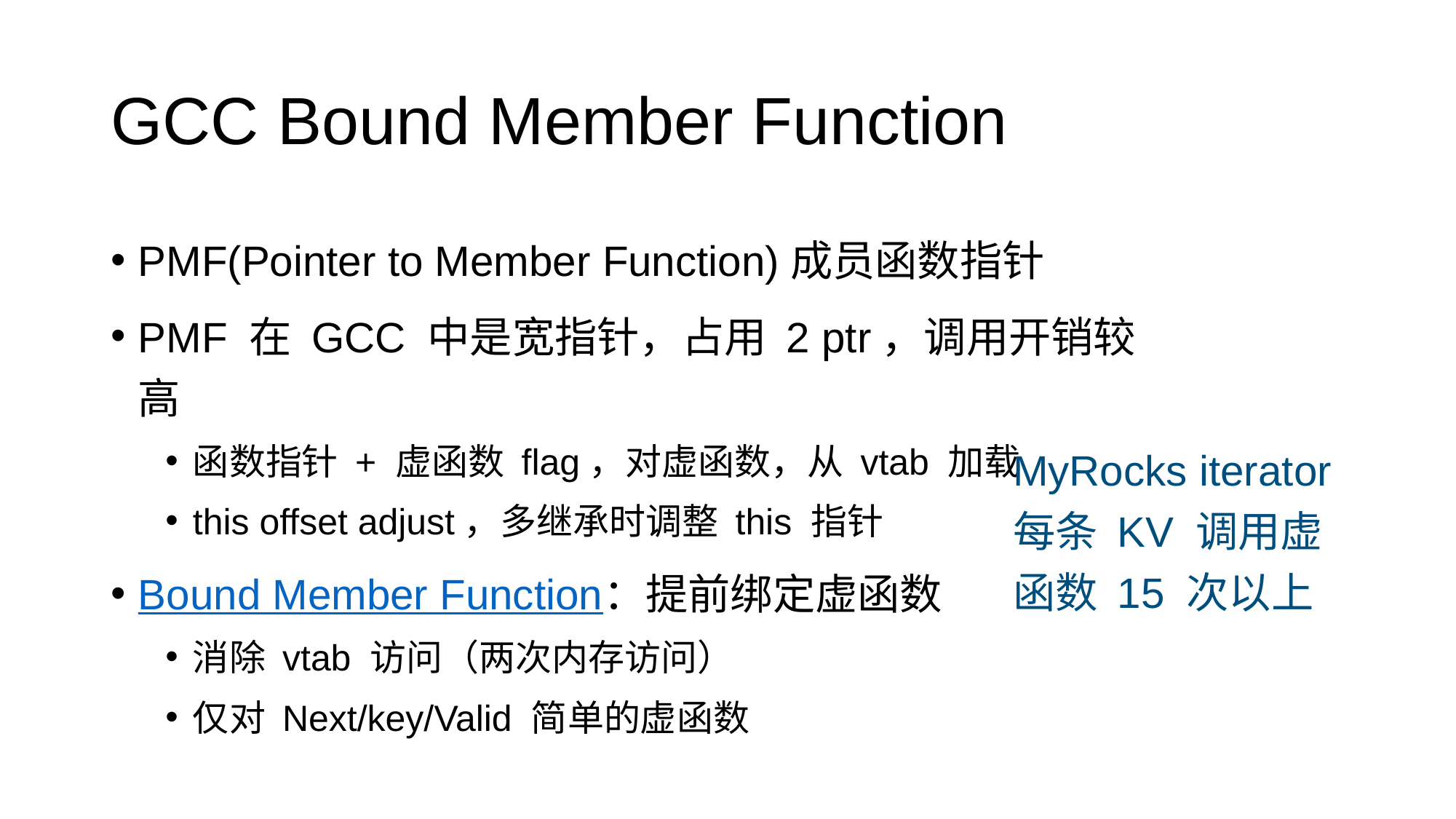

# GCC Bound Member Function
PMF(Pointer to Member Function)成员函数指针
PMF 在 GCC 中是宽指针，占用 2 ptr，调用开销较高
函数指针 + 虚函数 flag，对虚函数，从 vtab 加载
this offset adjust，多继承时调整 this 指针
Bound Member Function：提前绑定虚函数
消除 vtab 访问（两次内存访问）
仅对 Next/key/Valid 简单的虚函数
MyRocks iterator每条 KV 调用虚函数 15 次以上